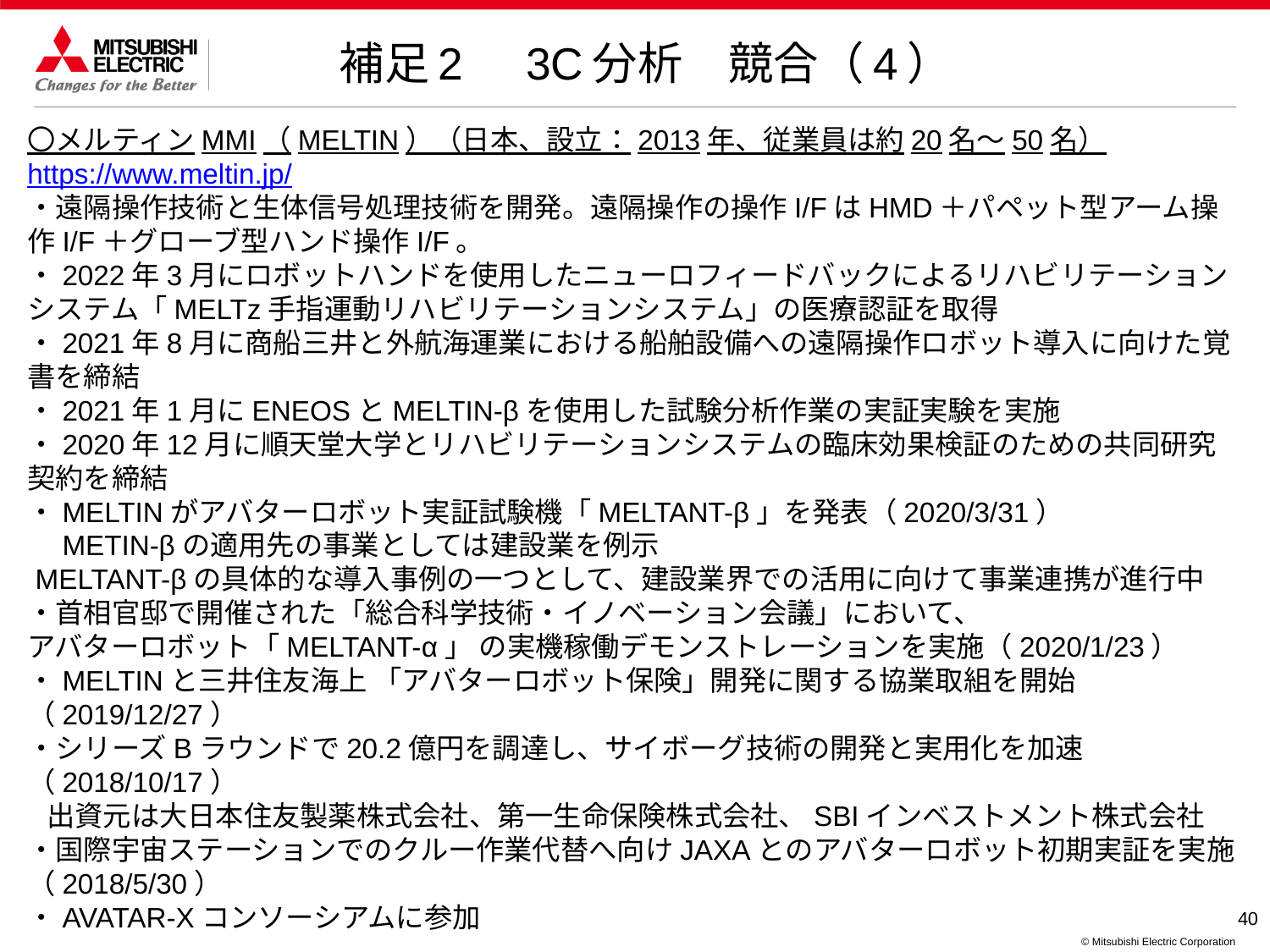

補足2　3C分析　競合（4）
〇メルティンMMI（MELTIN）（日本、設立：2013年、従業員は約20名～50名）
https://www.meltin.jp/
・遠隔操作技術と生体信号処理技術を開発。遠隔操作の操作I/FはHMD＋パペット型アーム操作I/F＋グローブ型ハンド操作I/F。
・2022年3月にロボットハンドを使用したニューロフィードバックによるリハビリテーションシステム「MELTz手指運動リハビリテーションシステム」の医療認証を取得
・2021年8月に商船三井と外航海運業における船舶設備への遠隔操作ロボット導入に向けた覚書を締結
・2021年1月にENEOSとMELTIN-βを使用した試験分析作業の実証実験を実施
・2020年12月に順天堂大学とリハビリテーションシステムの臨床効果検証のための共同研究契約を締結
・MELTINがアバターロボット実証試験機「MELTANT-β」を発表（2020/3/31）
　METIN-βの適用先の事業としては建設業を例示
 MELTANT-βの具体的な導入事例の一つとして、建設業界での活用に向けて事業連携が進行中
・首相官邸で開催された「総合科学技術・イノベーション会議」において、
アバターロボット「MELTANT-α」 の実機稼働デモンストレーションを実施（2020/1/23）
・MELTINと三井住友海上 「アバターロボット保険」開発に関する協業取組を開始（2019/12/27）
・シリーズBラウンドで20.2億円を調達し、サイボーグ技術の開発と実用化を加速（2018/10/17）
  出資元は大日本住友製薬株式会社、第一生命保険株式会社、SBIインベストメント株式会社
・国際宇宙ステーションでのクルー作業代替へ向けJAXAとのアバターロボット初期実証を実施（2018/5/30）
・AVATAR-Xコンソーシアムに参加